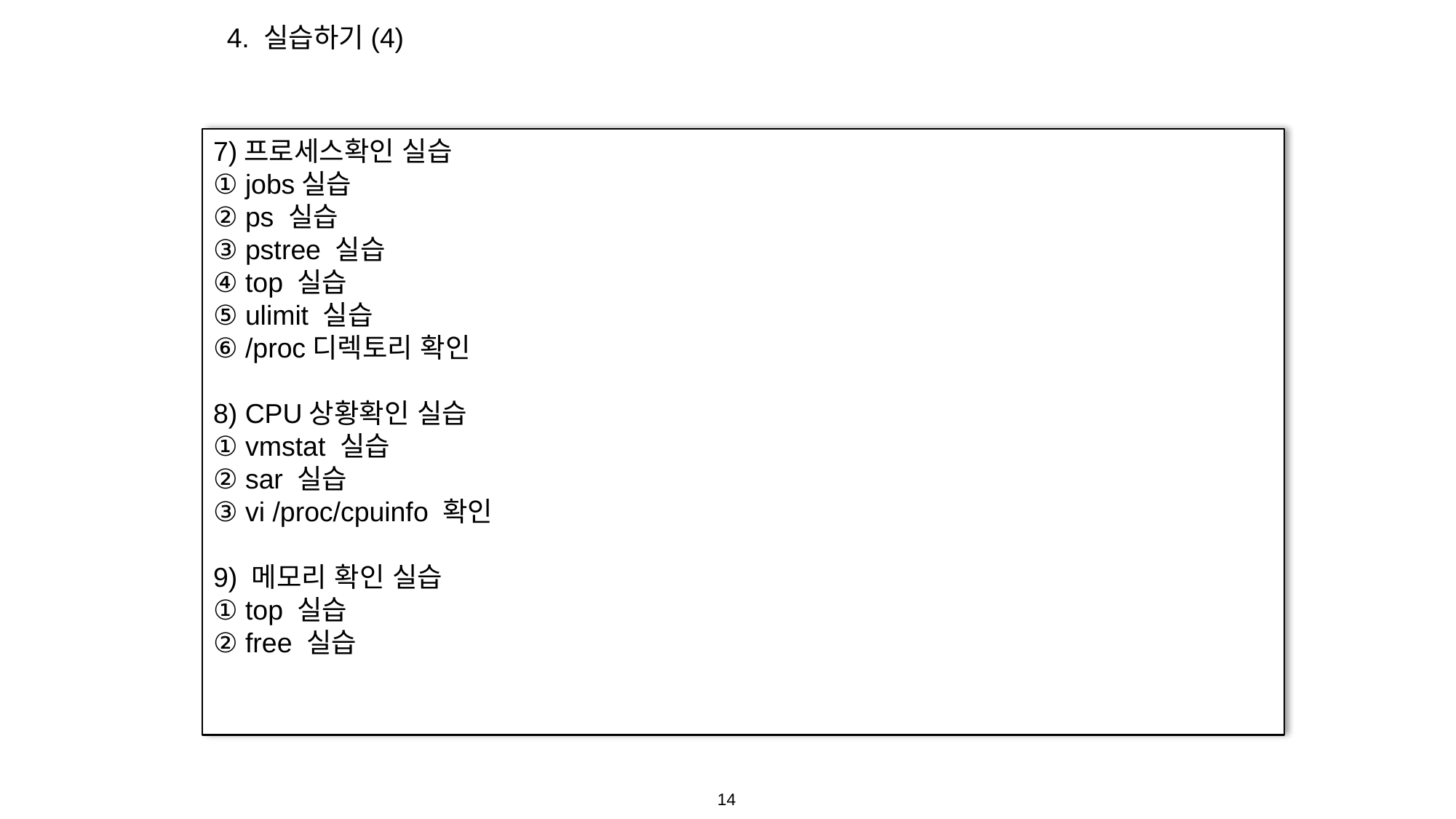

4. 실습하기(4)
7)프로세스확인 실습
① jobs실습
② ps 실습
③ pstree 실습
④ top 실습
⑤ ulimit 실습
⑥ /proc디렉토리 확인

8) CPU상황확인 실습
① vmstat 실습
② sar 실습
③ vi /proc/cpuinfo 확인

9) 메모리 확인 실습
① top 실습
② free 실습

14